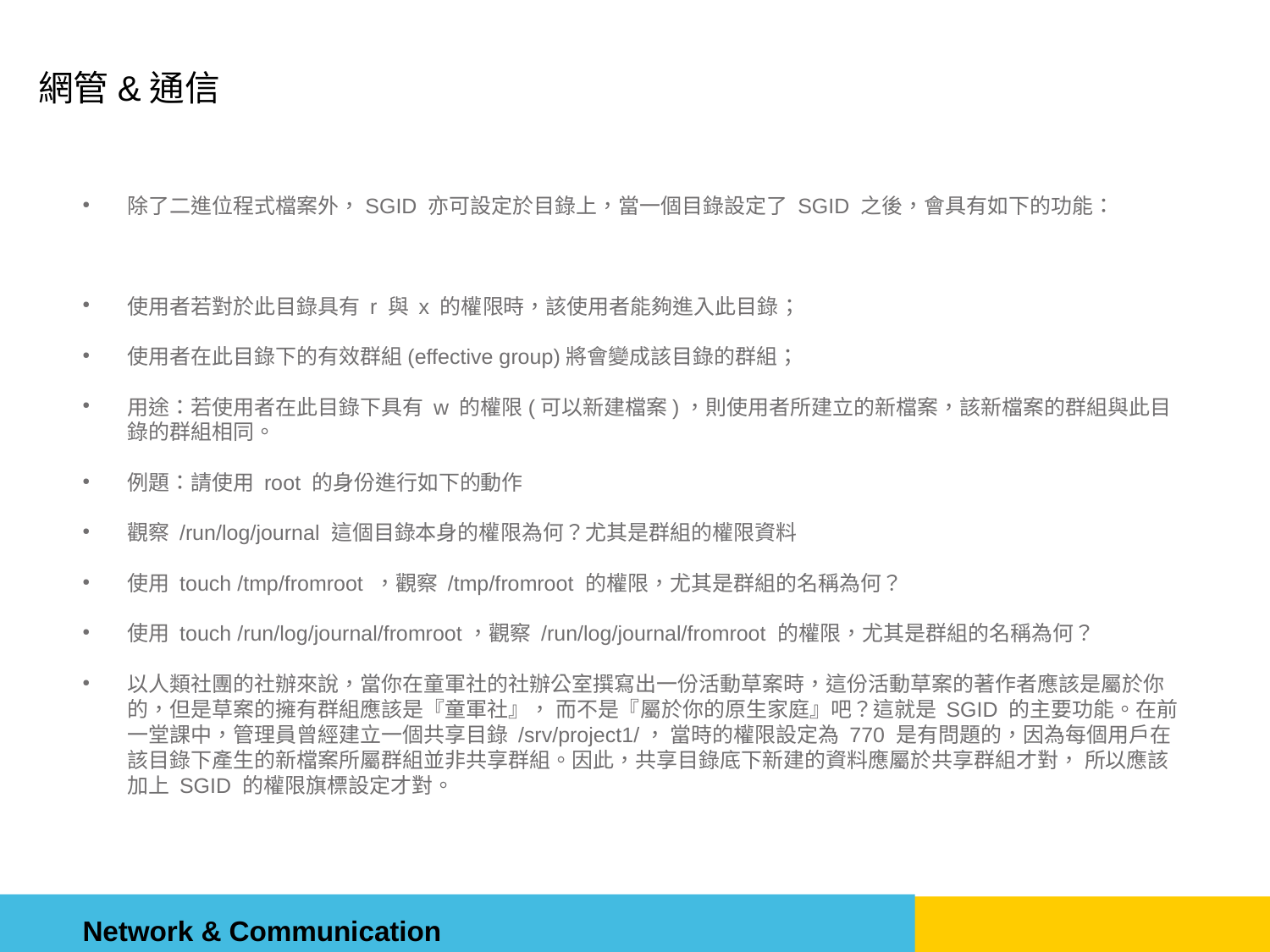

除了二進位程式檔案外，SGID 亦可設定於目錄上，當一個目錄設定了 SGID 之後，會具有如下的功能：

使用者若對於此目錄具有 r 與 x 的權限時，該使用者能夠進入此目錄；
使用者在此目錄下的有效群組(effective group)將會變成該目錄的群組；
用途：若使用者在此目錄下具有 w 的權限(可以新建檔案)，則使用者所建立的新檔案，該新檔案的群組與此目錄的群組相同。
例題：請使用 root 的身份進行如下的動作
觀察 /run/log/journal 這個目錄本身的權限為何？尤其是群組的權限資料
使用 touch /tmp/fromroot ，觀察 /tmp/fromroot 的權限，尤其是群組的名稱為何？
使用 touch /run/log/journal/fromroot，觀察 /run/log/journal/fromroot 的權限，尤其是群組的名稱為何？
以人類社團的社辦來說，當你在童軍社的社辦公室撰寫出一份活動草案時，這份活動草案的著作者應該是屬於你的，但是草案的擁有群組應該是『童軍社』， 而不是『屬於你的原生家庭』吧？這就是 SGID 的主要功能。在前一堂課中，管理員曾經建立一個共享目錄 /srv/project1/， 當時的權限設定為 770 是有問題的，因為每個用戶在該目錄下產生的新檔案所屬群組並非共享群組。因此，共享目錄底下新建的資料應屬於共享群組才對， 所以應該加上 SGID 的權限旗標設定才對。